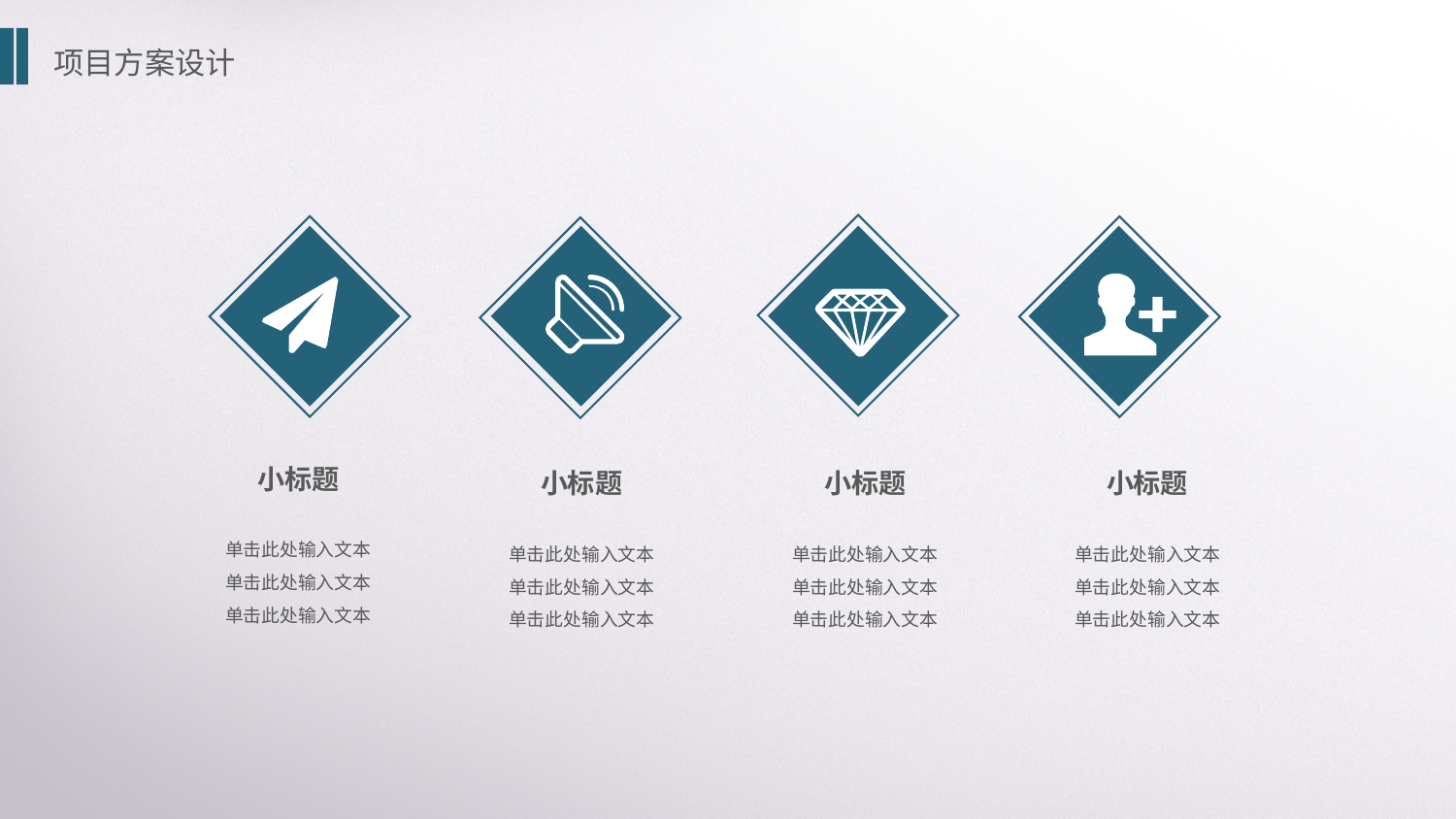

项目方案设计

小标题

单击此处输入文本
单击此处输入文本
单击此处输入文本
小标题

单击此处输入文本
单击此处输入文本
单击此处输入文本
小标题

单击此处输入文本
单击此处输入文本
单击此处输入文本
小标题

单击此处输入文本
单击此处输入文本
单击此处输入文本